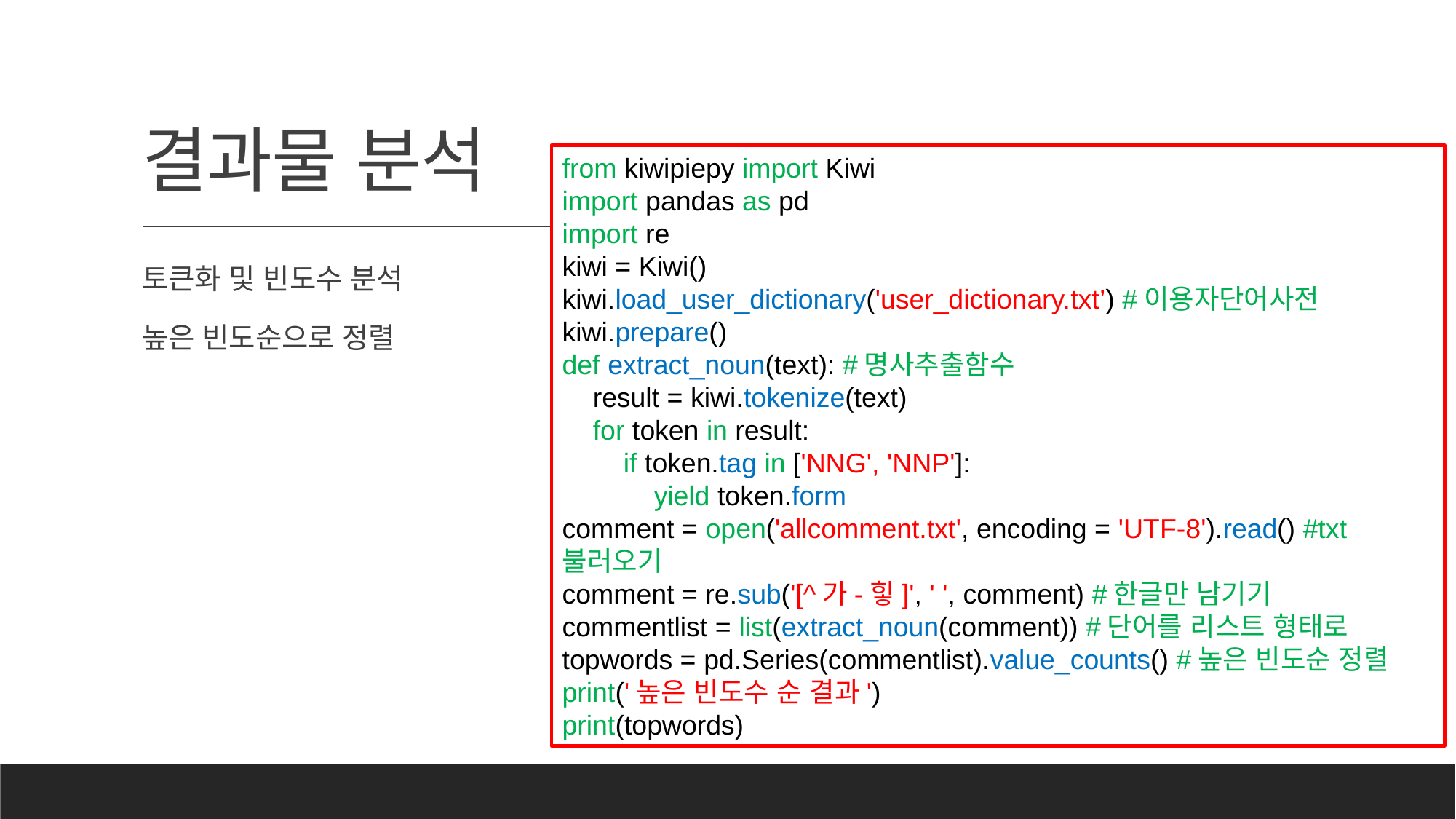

# 결과물 분석
from kiwipiepy import Kiwi
import pandas as pd
import re
kiwi = Kiwi()
kiwi.load_user_dictionary('user_dictionary.txt’) #이용자단어사전
kiwi.prepare()
def extract_noun(text): #명사추출함수
    result = kiwi.tokenize(text)
    for token in result:
        if token.tag in ['NNG', 'NNP']:
            yield token.form
comment = open('allcomment.txt', encoding = 'UTF-8').read() #txt 불러오기
comment = re.sub('[^가-힣]', ' ', comment) #한글만 남기기
commentlist = list(extract_noun(comment)) #단어를 리스트 형태로
topwords = pd.Series(commentlist).value_counts() #높은 빈도순 정렬
print('높은 빈도수 순 결과')
print(topwords)
토큰화 및 빈도수 분석
높은 빈도순으로 정렬